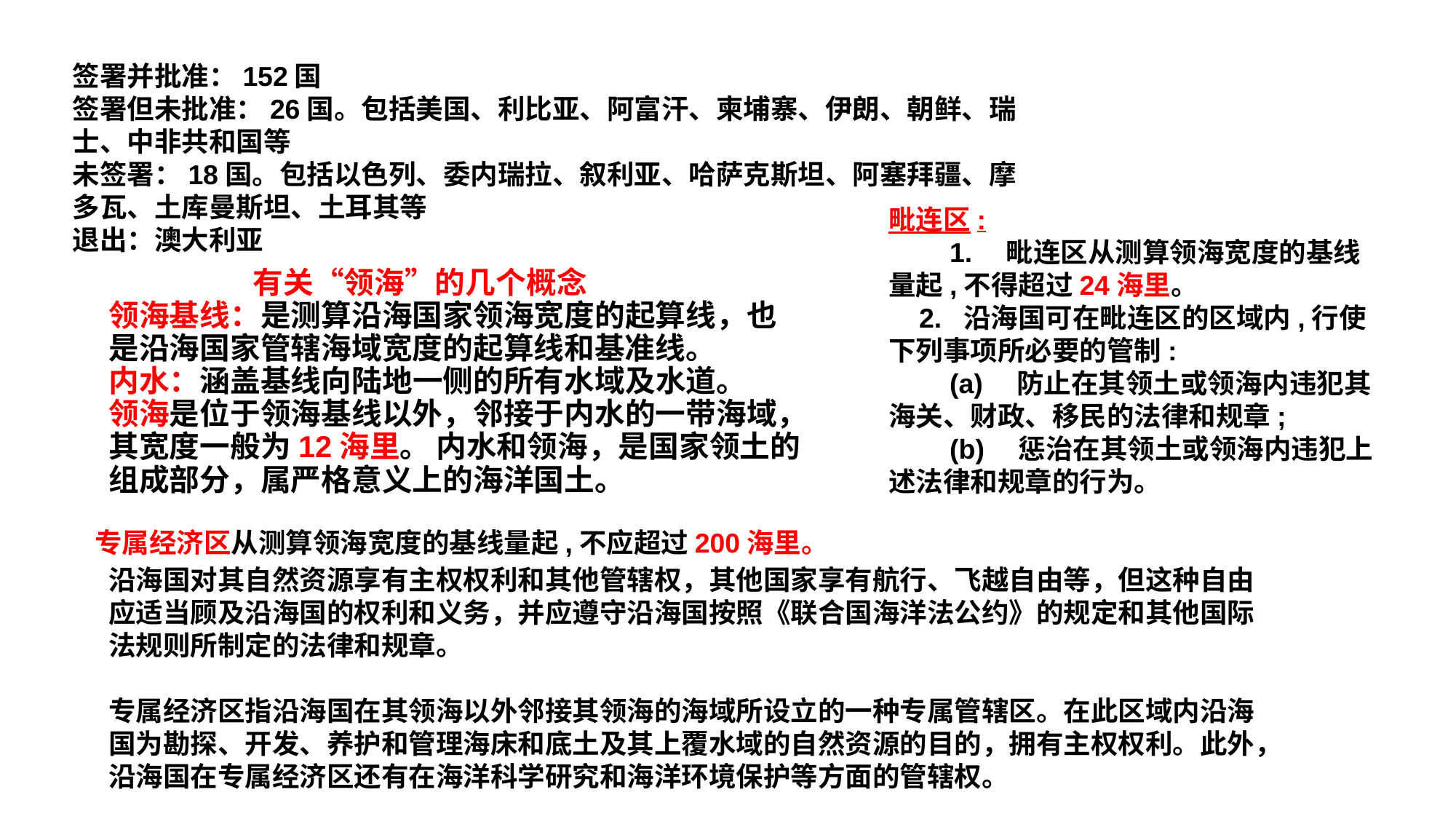

签署并批准：152国
签署但未批准：26国。包括美国、利比亚、阿富汗、柬埔寨、伊朗、朝鲜、瑞士、中非共和国等
未签署：18国。包括以色列、委内瑞拉、叙利亚、哈萨克斯坦、阿塞拜疆、摩多瓦、土库曼斯坦、土耳其等
退出：澳大利亚
毗连区:
　　1.　毗连区从测算领海宽度的基线量起,不得超过24海里。
    2.  沿海国可在毗连区的区域内,行使下列事项所必要的管制:
　　(a)　防止在其领土或领海内违犯其海关、财政、移民的法律和规章;
　　(b)　惩治在其领土或领海内违犯上述法律和规章的行为。
	    有关“领海”的几个概念
领海基线：是测算沿海国家领海宽度的起算线，也是沿海国家管辖海域宽度的起算线和基准线。
内水：涵盖基线向陆地一侧的所有水域及水道。
领海是位于领海基线以外，邻接于内水的一带海域，其宽度一般为12海里。	内水和领海，是国家领土的组成部分，属严格意义上的海洋国土。
专属经济区从测算领海宽度的基线量起,不应超过200海里。
沿海国对其自然资源享有主权权利和其他管辖权，其他国家享有航行、飞越自由等，但这种自由应适当顾及沿海国的权利和义务，并应遵守沿海国按照《联合国海洋法公约》的规定和其他国际法规则所制定的法律和规章。

专属经济区指沿海国在其领海以外邻接其领海的海域所设立的一种专属管辖区。在此区域内沿海国为勘探、开发、养护和管理海床和底土及其上覆水域的自然资源的目的，拥有主权权利。此外，沿海国在专属经济区还有在海洋科学研究和海洋环境保护等方面的管辖权。